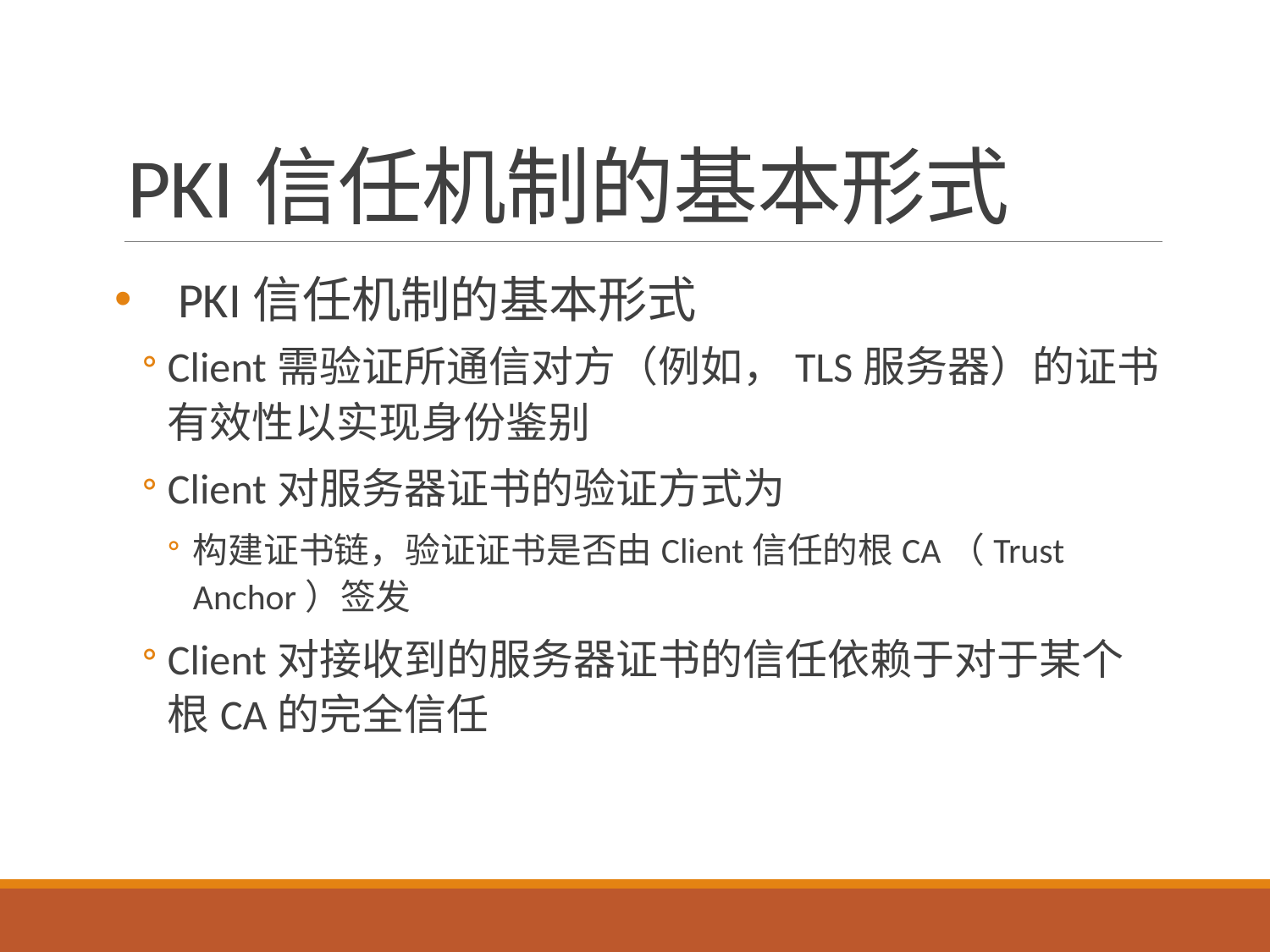

# PKI信任机制的基本形式
PKI信任机制的基本形式
Client需验证所通信对方（例如，TLS服务器）的证书有效性以实现身份鉴别
Client对服务器证书的验证方式为
构建证书链，验证证书是否由Client信任的根CA（Trust Anchor）签发
Client对接收到的服务器证书的信任依赖于对于某个根CA的完全信任